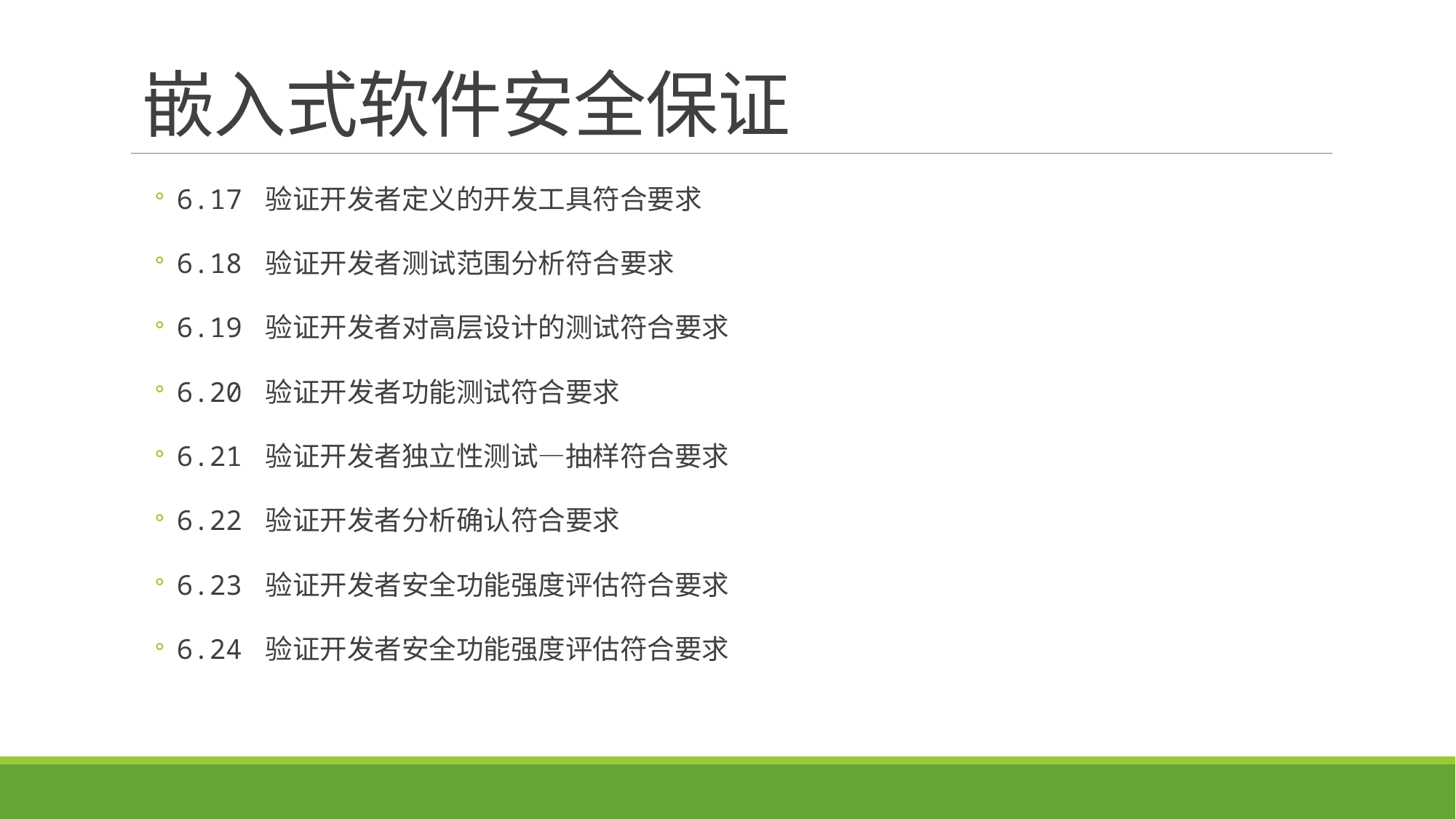

# 嵌入式软件安全保证
6.17 验证开发者定义的开发工具符合要求
6.18 验证开发者测试范围分析符合要求
6.19 验证开发者对高层设计的测试符合要求
6.20 验证开发者功能测试符合要求
6.21 验证开发者独立性测试—抽样符合要求
6.22 验证开发者分析确认符合要求
6.23 验证开发者安全功能强度评估符合要求
6.24 验证开发者安全功能强度评估符合要求